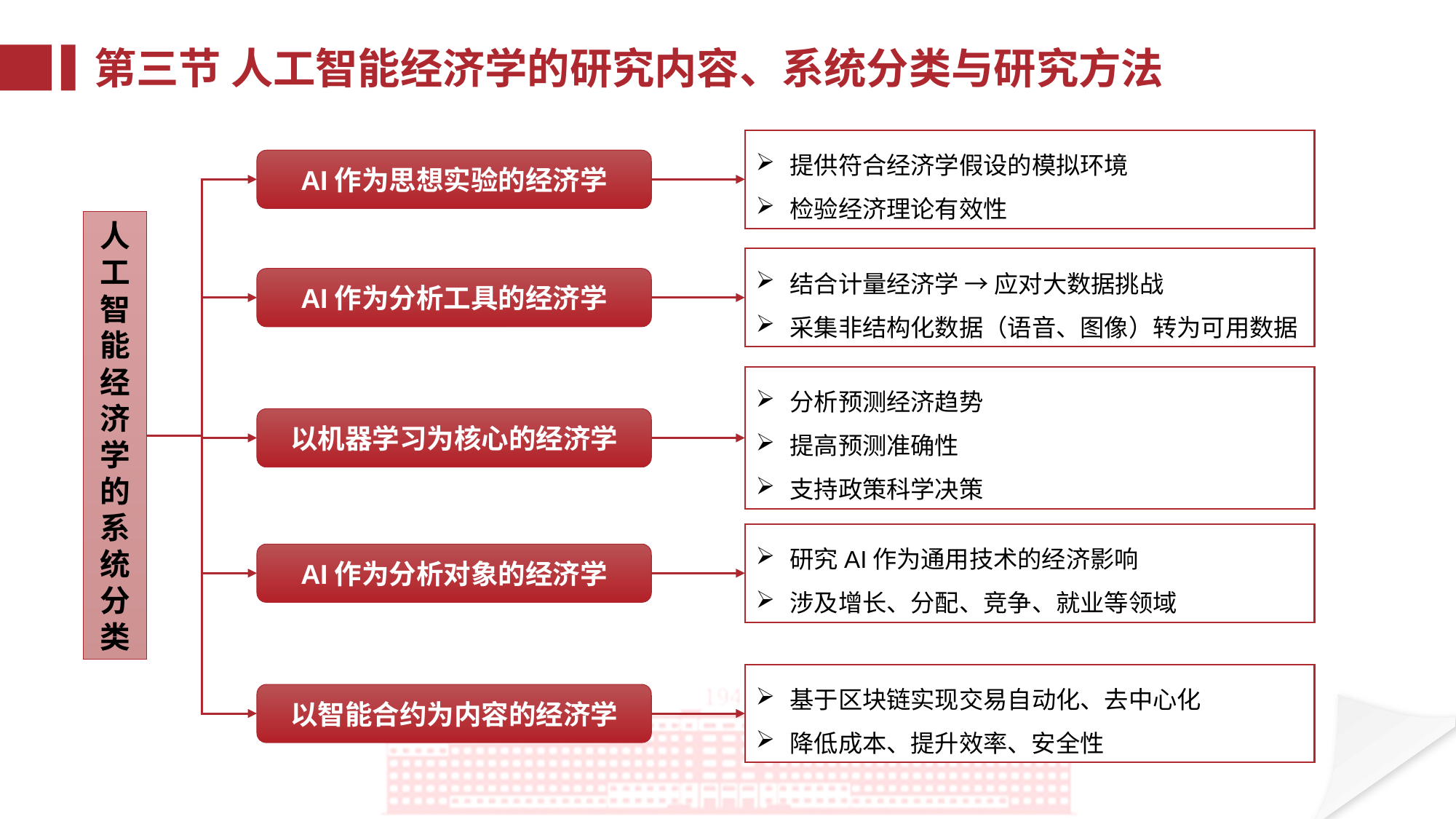

第三节 人工智能经济学的研究内容、系统分类与研究方法

提供符合经济学假设的模拟环境
检验经济理论有效性
AI作为思想实验的经济学
人工智能经济学的系统分类
结合计量经济学 → 应对大数据挑战
采集非结构化数据（语音、图像）转为可用数据
AI作为分析工具的经济学
分析预测经济趋势
提高预测准确性
支持政策科学决策
以机器学习为核心的经济学
研究AI作为通用技术的经济影响
涉及增长、分配、竞争、就业等领域
AI作为分析对象的经济学
基于区块链实现交易自动化、去中心化
降低成本、提升效率、安全性
以智能合约为内容的经济学